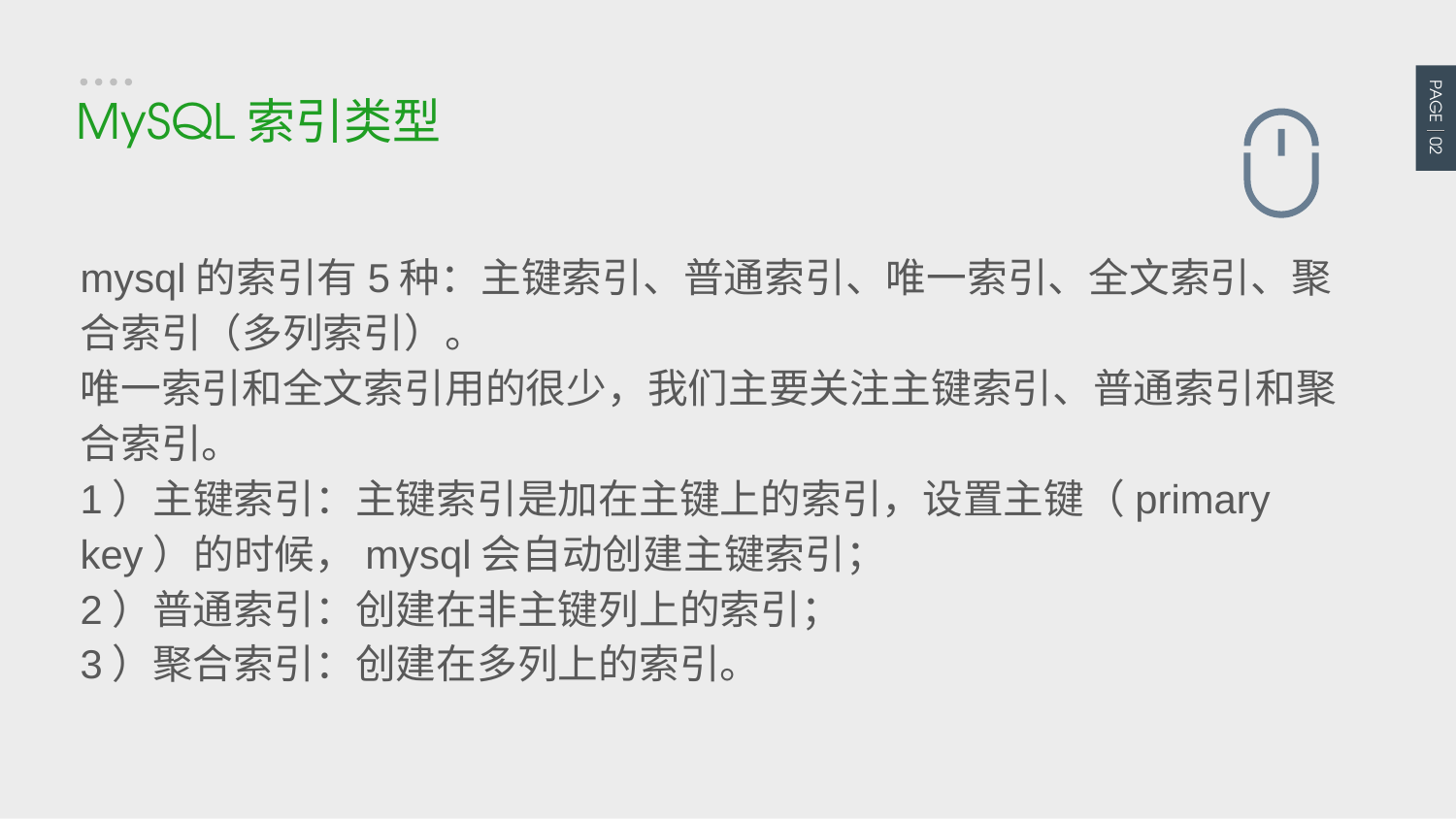

PAGE   02
MySQL索引类型

mysql的索引有5种：主键索引、普通索引、唯一索引、全文索引、聚合索引（多列索引）。
唯一索引和全文索引用的很少，我们主要关注主键索引、普通索引和聚合索引。
1）主键索引：主键索引是加在主键上的索引，设置主键（primary key）的时候，mysql会自动创建主键索引；
2）普通索引：创建在非主键列上的索引；
3）聚合索引：创建在多列上的索引。